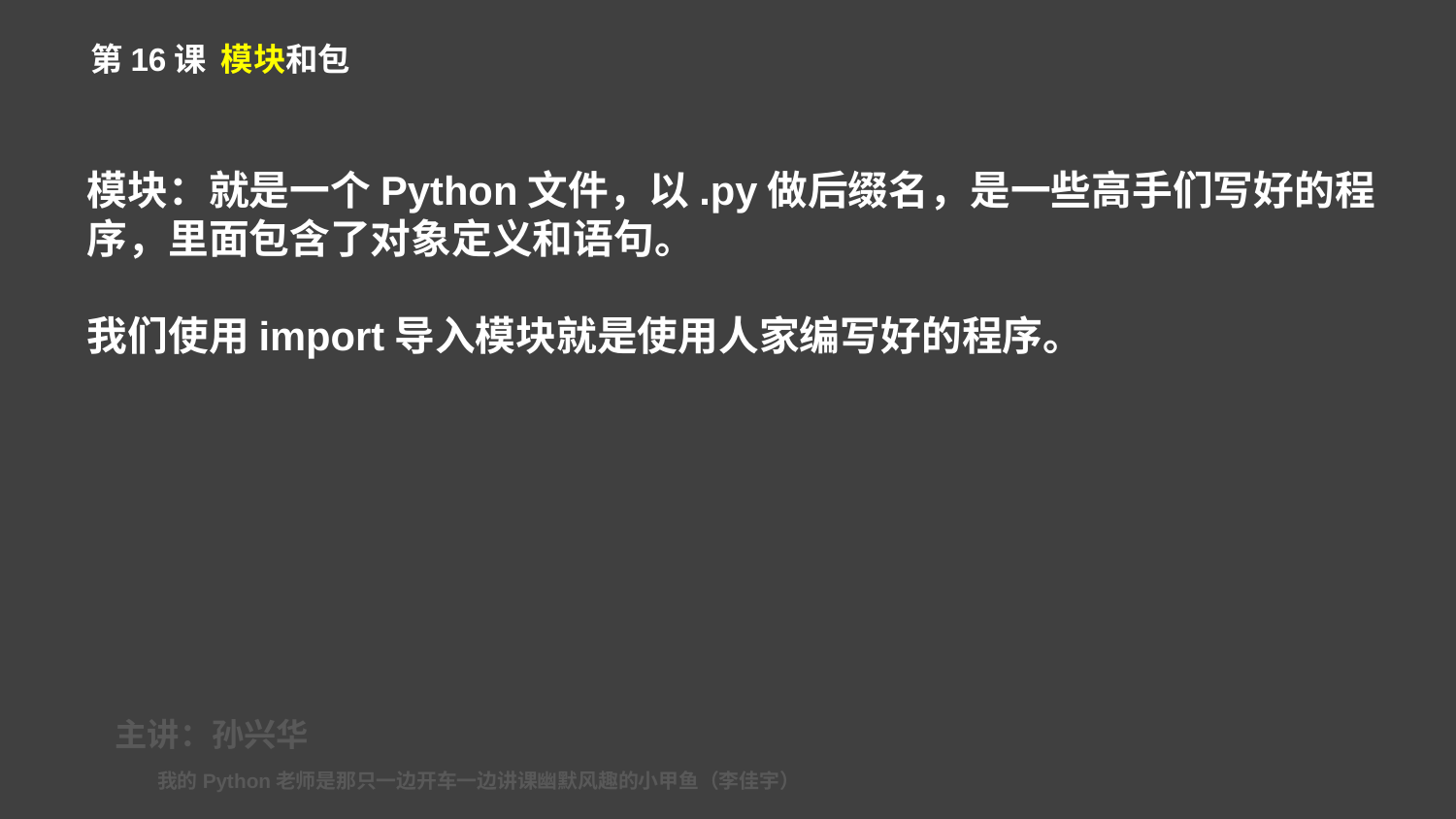

第16课  模块和包
模块：就是一个Python文件，以.py做后缀名，是一些高手们写好的程序，里面包含了对象定义和语句。

我们使用import导入模块就是使用人家编写好的程序。